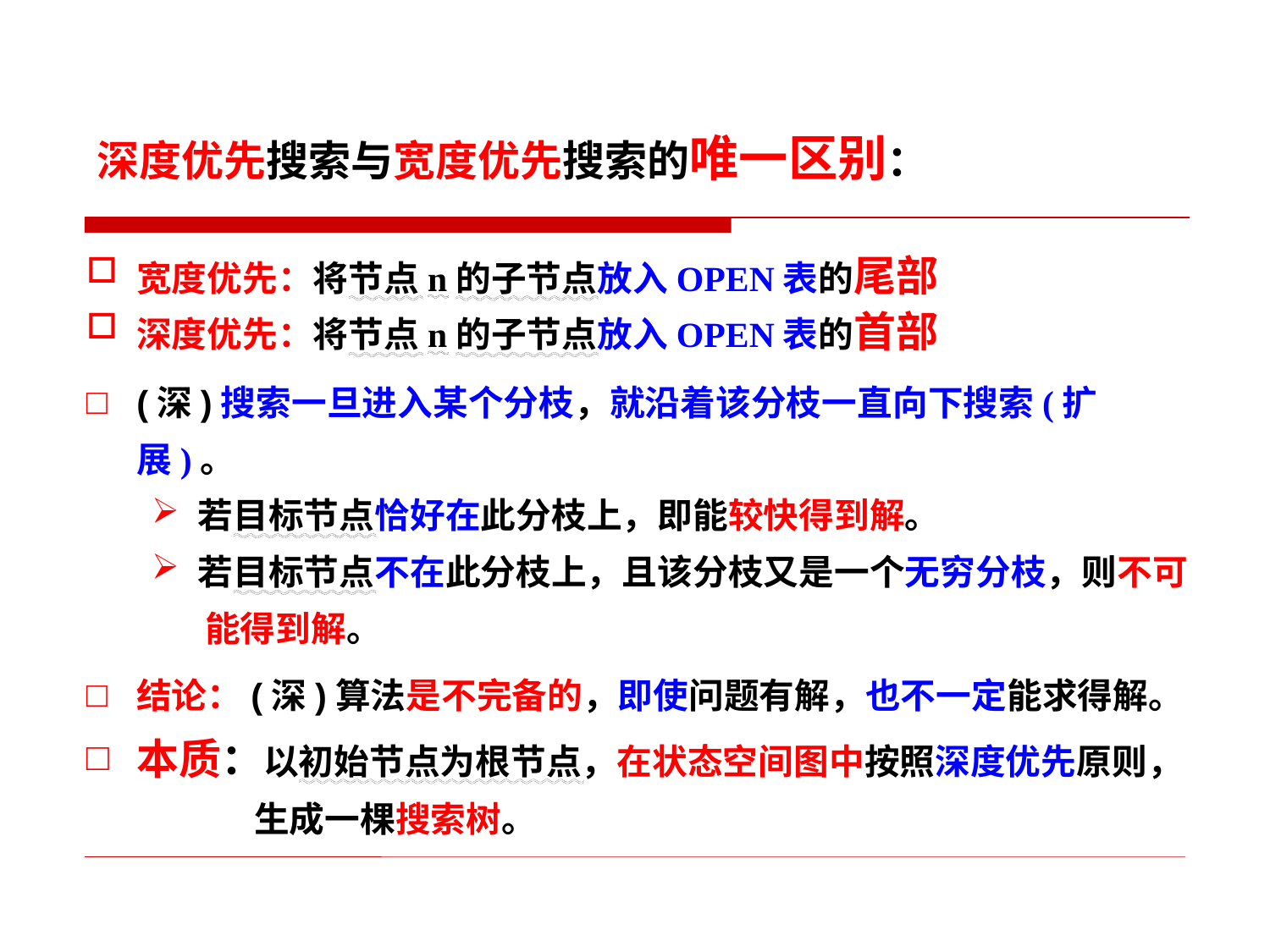

深度优先搜索与宽度优先搜索的唯一区别：
宽度优先：将节点n的子节点放入OPEN表的尾部
深度优先：将节点n的子节点放入OPEN表的首部
(深)搜索一旦进入某个分枝，就沿着该分枝一直向下搜索(扩展)。
若目标节点恰好在此分枝上，即能较快得到解。
若目标节点不在此分枝上，且该分枝又是一个无穷分枝，则不可
      能得到解。
结论：(深)算法是不完备的，即使问题有解，也不一定能求得解。
本质：以初始节点为根节点，在状态空间图中按照深度优先原则，
                     生成一棵搜索树。